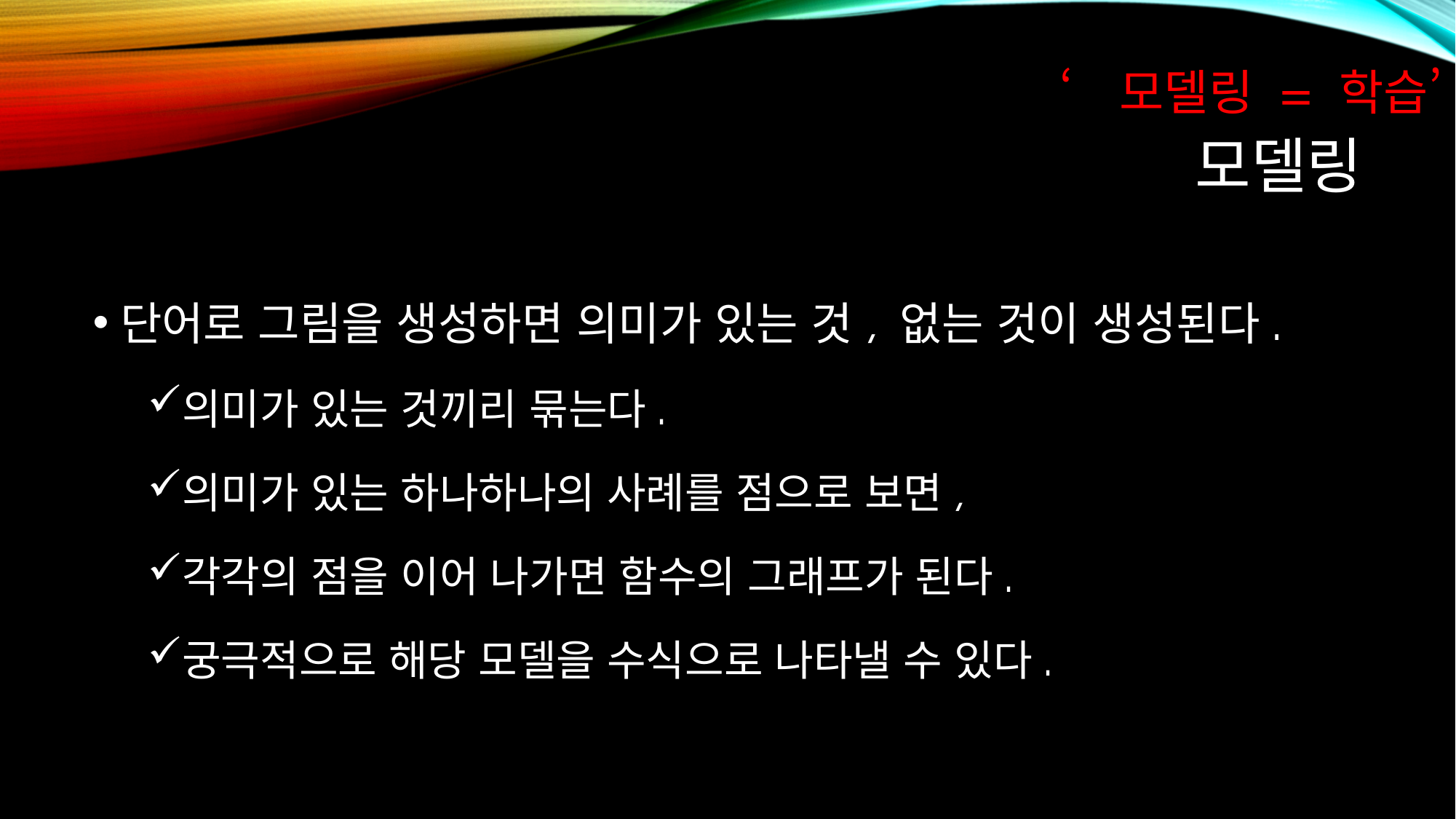

‘모델링 = 학습’
# 모델링
단어로 그림을 생성하면 의미가 있는 것, 없는 것이 생성된다.
의미가 있는 것끼리 묶는다.
의미가 있는 하나하나의 사례를 점으로 보면,
각각의 점을 이어 나가면 함수의 그래프가 된다.
궁극적으로 해당 모델을 수식으로 나타낼 수 있다.